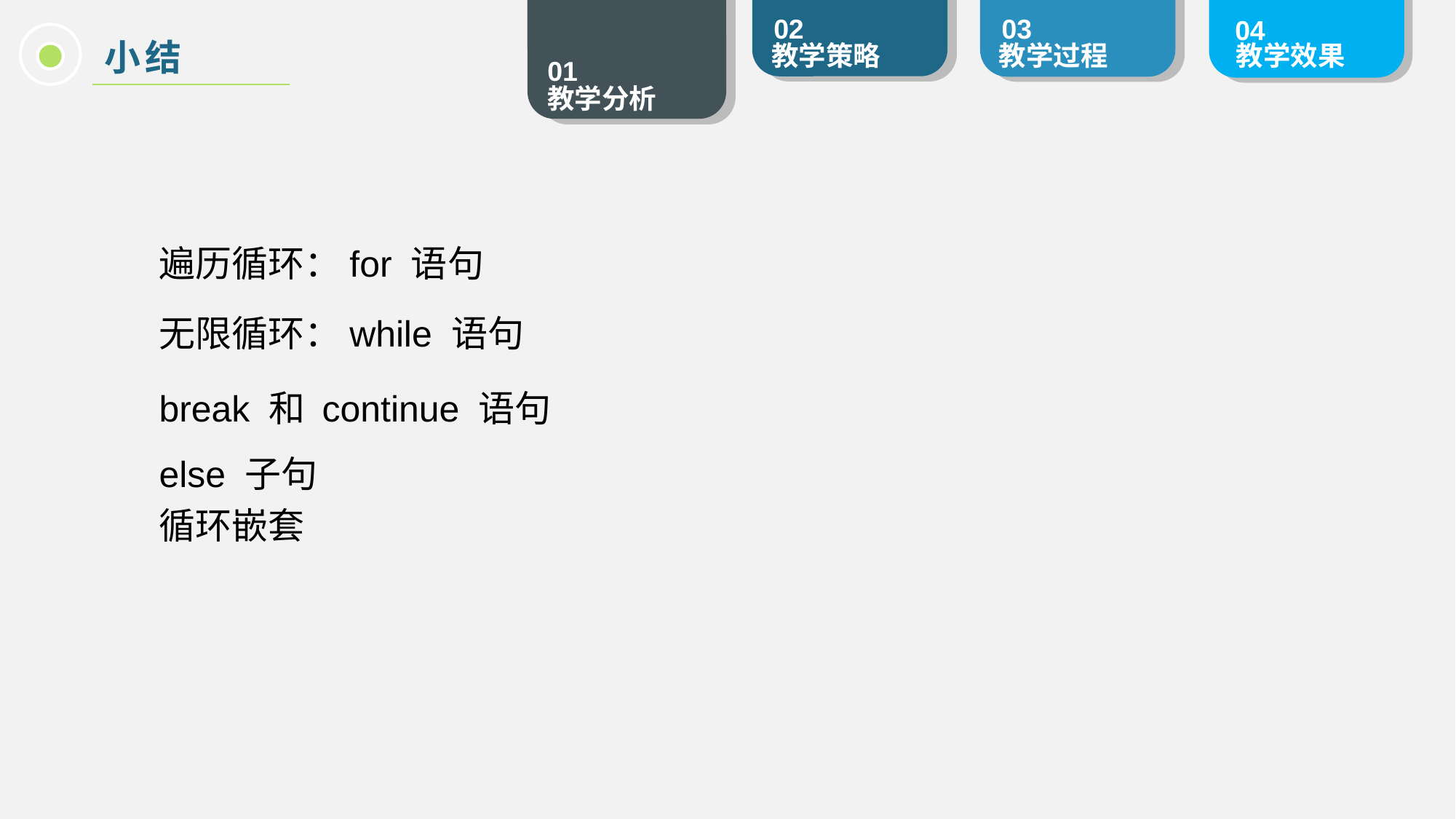

小结
遍历循环：for 语句
无限循环：while 语句
break 和 continue 语句
else 子句
循环嵌套